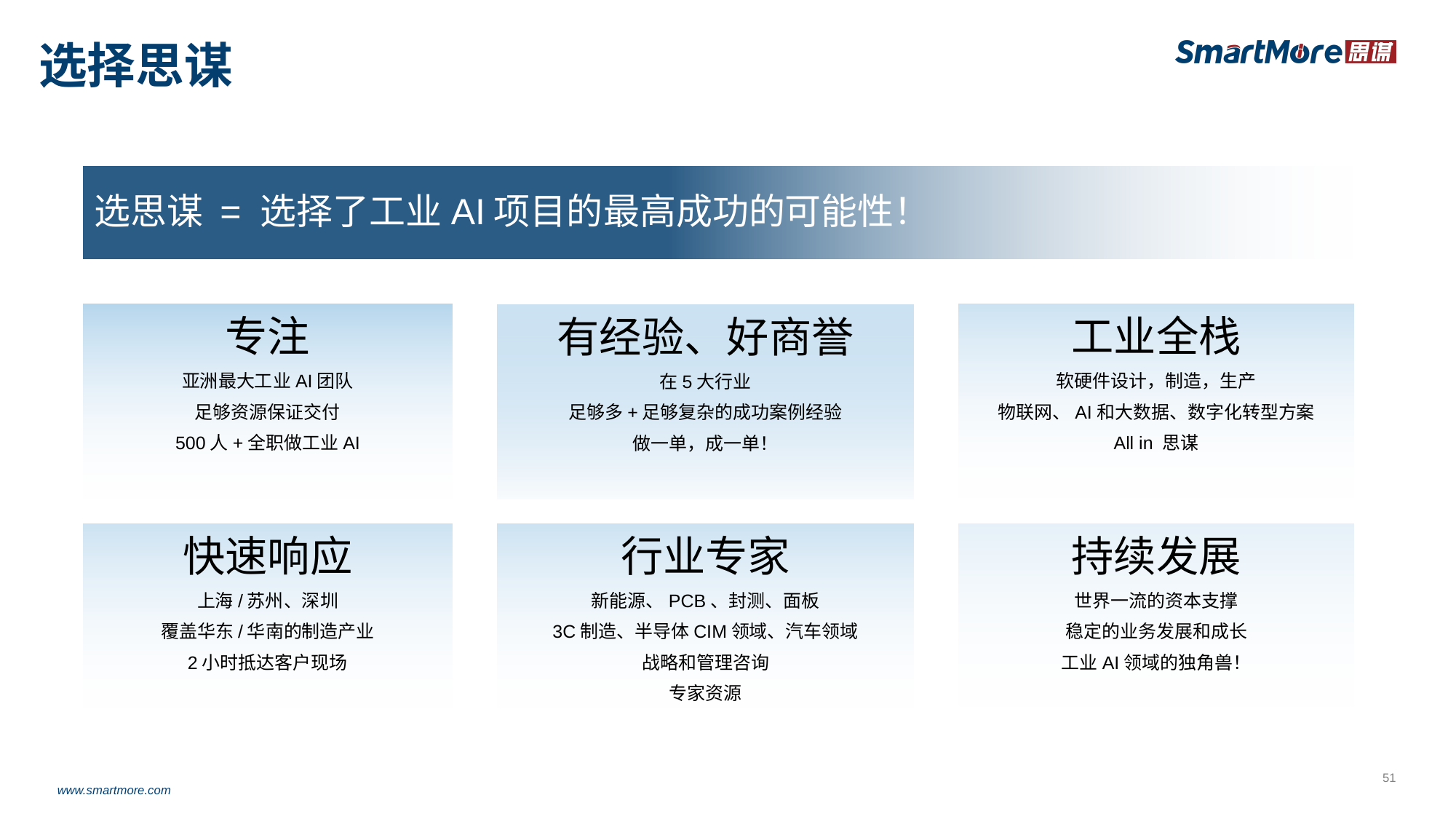

# 选择思谋
选思谋 = 选择了工业AI项目的最高成功的可能性！
工业全栈
软硬件设计，制造，生产
物联网、AI和大数据、数字化转型方案
All in 思谋
专注
亚洲最大工业AI团队
足够资源保证交付
500人+全职做工业AI
有经验、好商誉
在5大行业
足够多+足够复杂的成功案例经验
做一单，成一单！
快速响应
上海/苏州、深圳
覆盖华东/华南的制造产业
2小时抵达客户现场
行业专家
新能源、PCB、封测、面板
3C制造、半导体CIM领域、汽车领域
战略和管理咨询
专家资源
持续发展
世界一流的资本支撑
稳定的业务发展和成长
工业AI领域的独角兽！